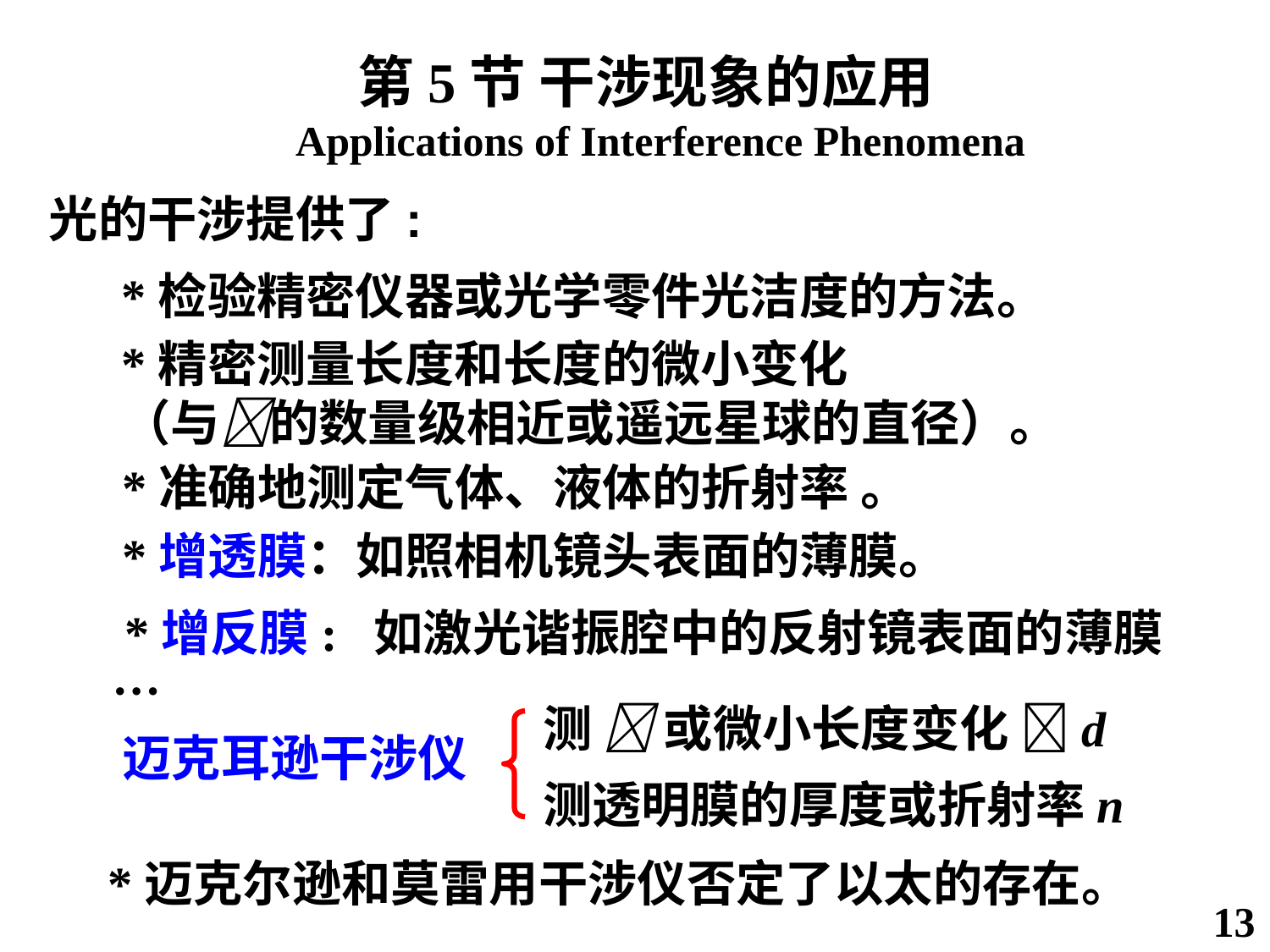

第5节 干涉现象的应用
  Applications of Interference Phenomena
光的干涉提供了:
*检验精密仪器或光学零件光洁度的方法。
*精密测量长度和长度的微小变化
（与λ的数量级相近或遥远星球的直径）。
*准确地测定气体、液体的折射率 。
*增透膜：如照相机镜头表面的薄膜。
 *增反膜:  如激光谐振腔中的反射镜表面的薄膜…
测 λ 或微小长度变化 Δd
测透明膜的厚度或折射率n

迈克耳逊干涉仪
*迈克尔逊和莫雷用干涉仪否定了以太的存在。
13